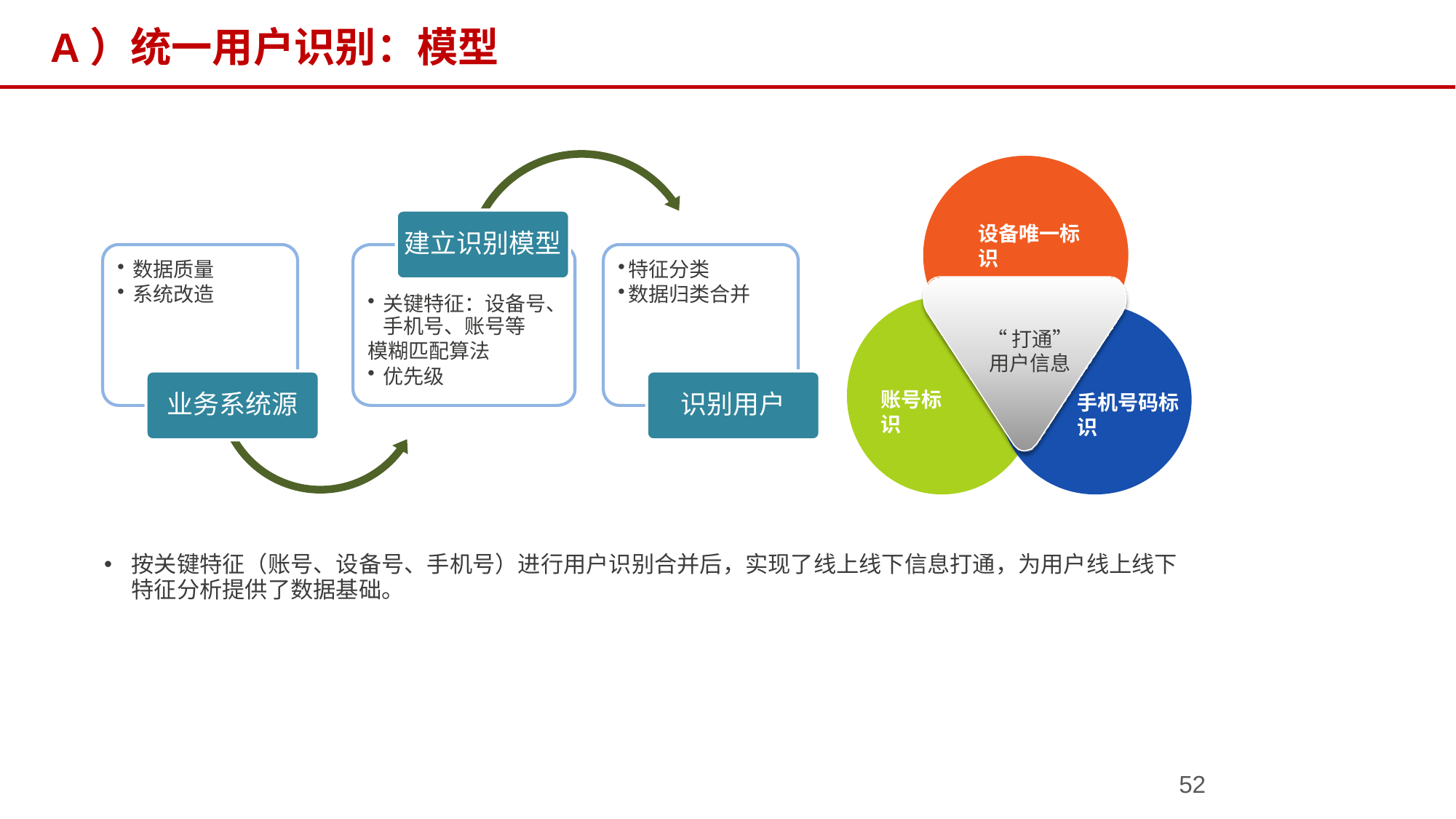

# A）统一用户识别：模型

设备唯一标识

“打通”
用户信息
账号标识
手机号码标识
建立识别模型
数据质量
系统改造
关键特征：设备号、手机号、账号等
模糊匹配算法
优先级
特征分类
数据归类合并

业务系统源
识别用户
按关键特征（账号、设备号、手机号）进行用户识别合并后，实现了线上线下信息打通，为用户线上线下特征分析提供了数据基础。